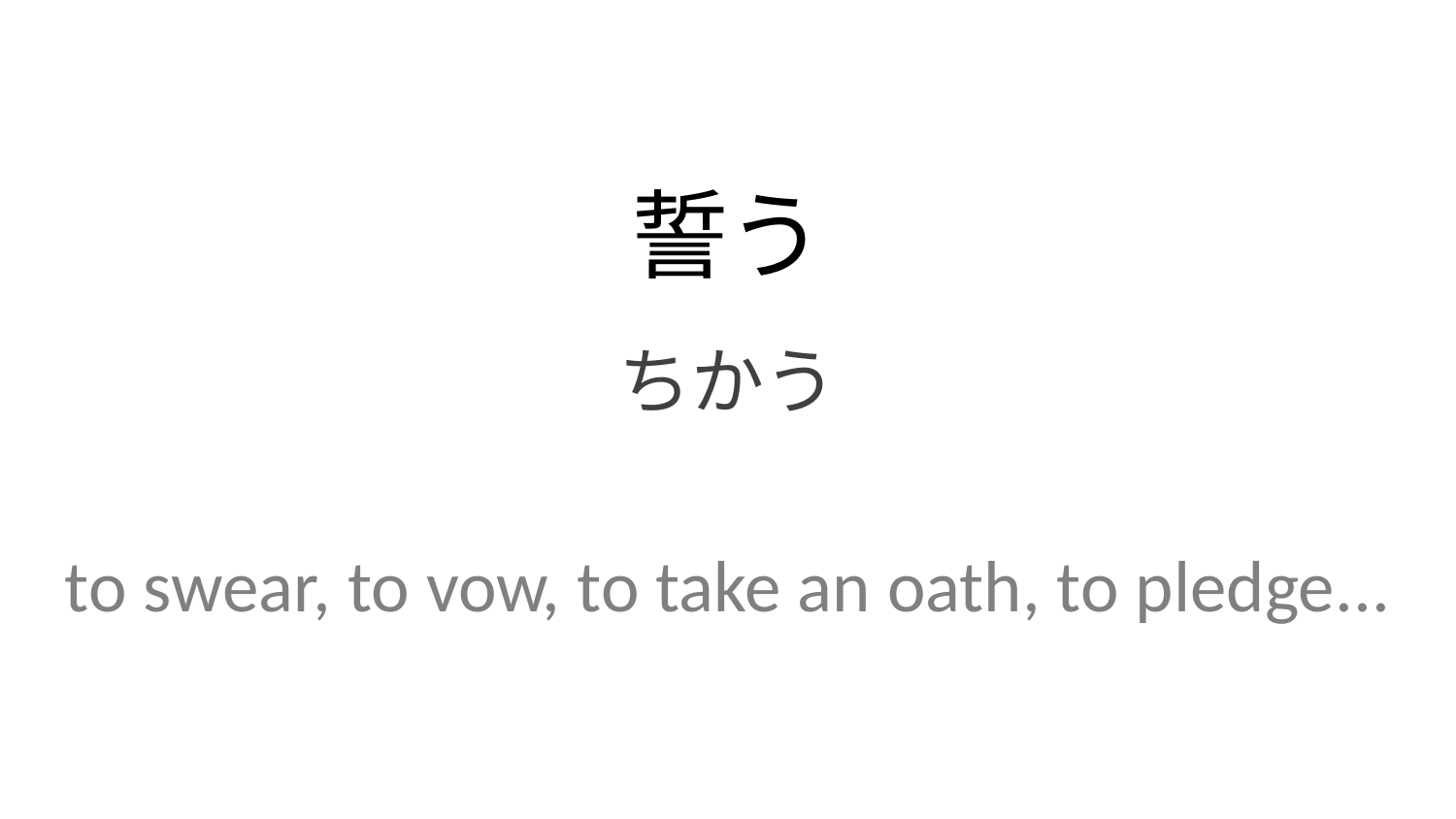

誓う

ちかう
to swear, to vow, to take an oath, to pledge...